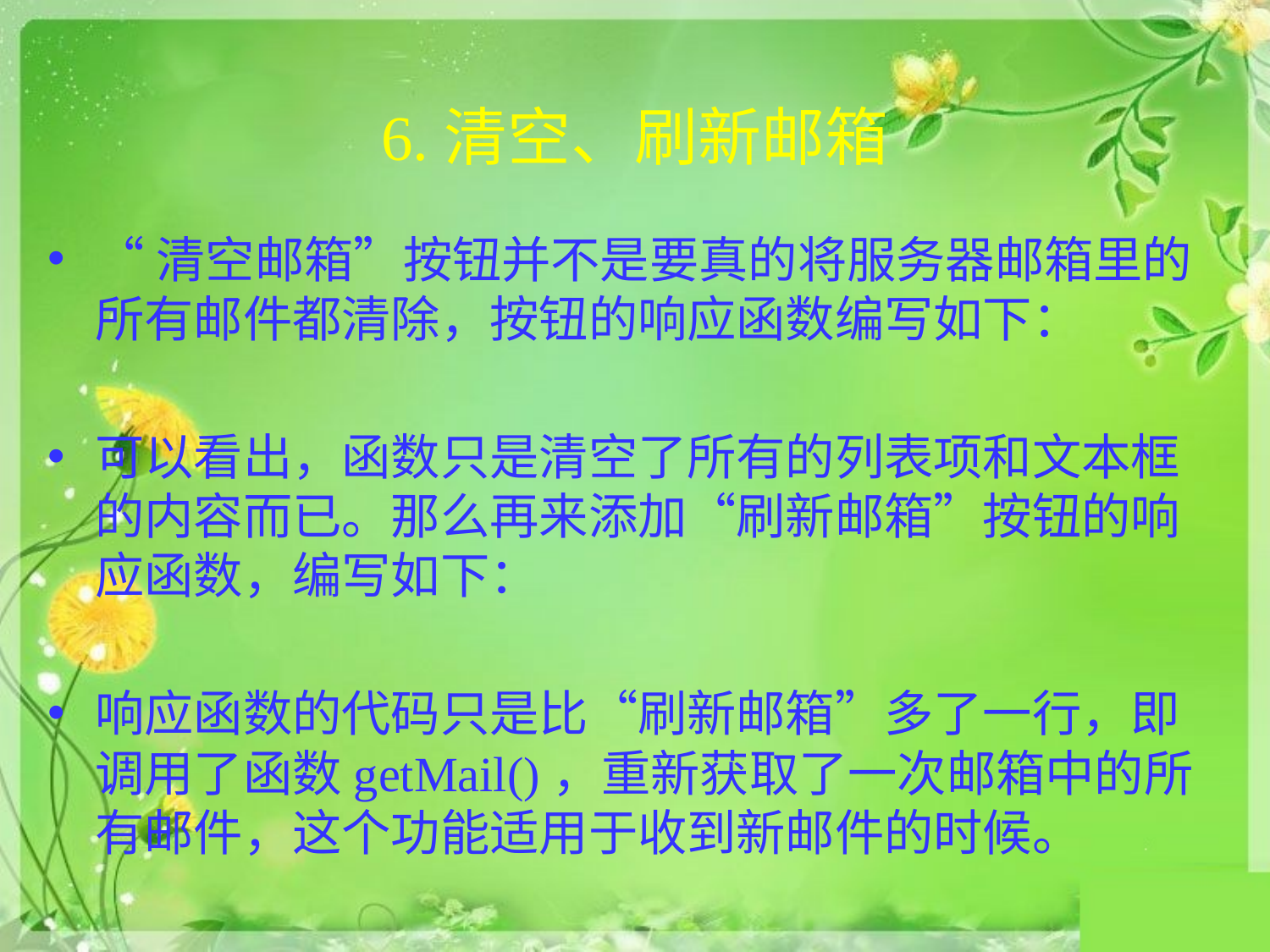

# 6.清空、刷新邮箱
“清空邮箱”按钮并不是要真的将服务器邮箱里的所有邮件都清除，按钮的响应函数编写如下：

可以看出，函数只是清空了所有的列表项和文本框的内容而已。那么再来添加“刷新邮箱”按钮的响应函数，编写如下：

响应函数的代码只是比“刷新邮箱”多了一行，即调用了函数getMail()，重新获取了一次邮箱中的所有邮件，这个功能适用于收到新邮件的时候。